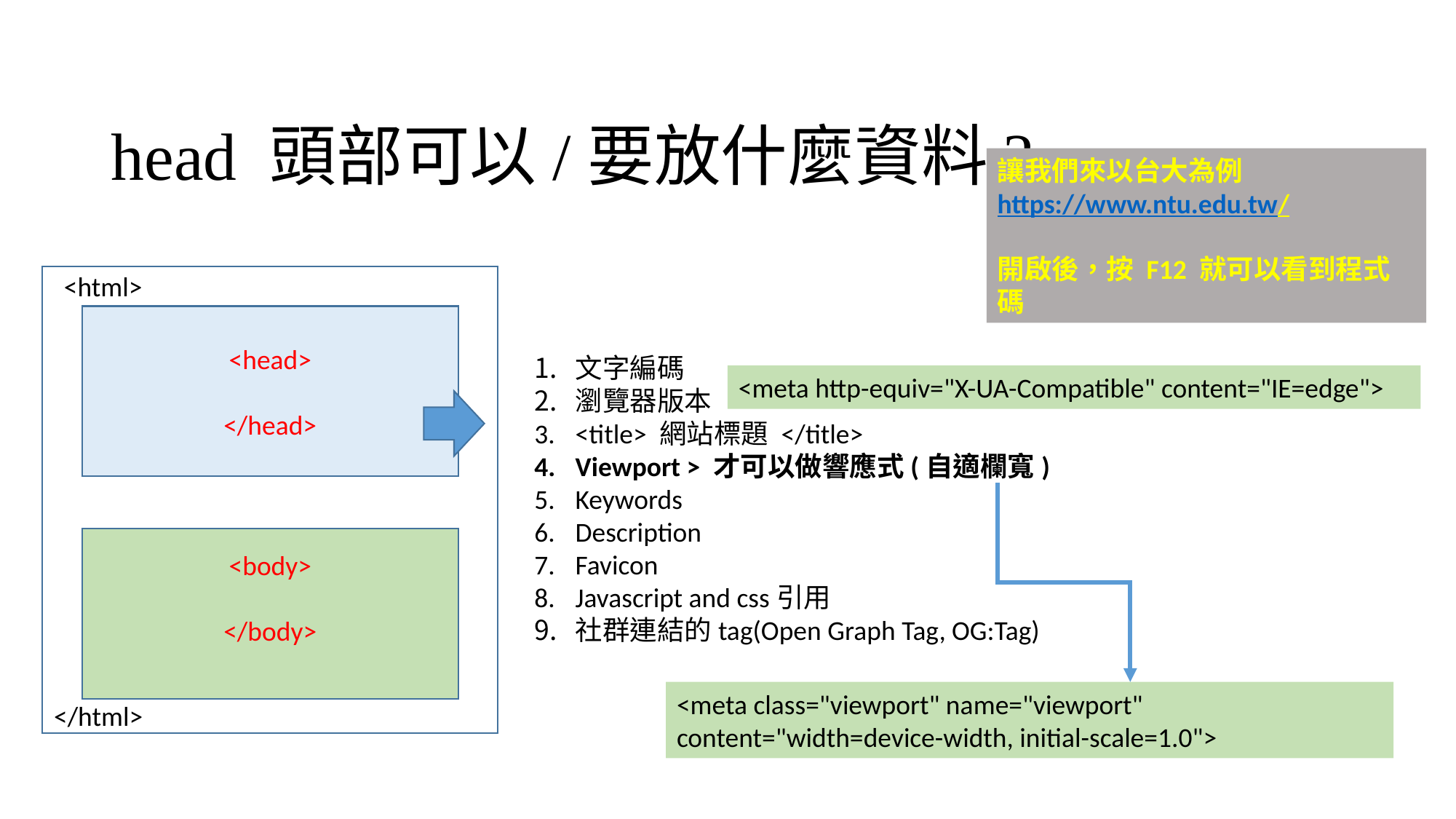

# head 頭部可以/要放什麼資料?
讓我們來以台大為例
https://www.ntu.edu.tw/

開啟後，按 F12 就可以看到程式碼
<html>

<head>

</head>
<body>

</body>

文字編碼
瀏覽器版本
<title> 網站標題 </title>
Viewport > 才可以做響應式(自適欄寬)
Keywords
Description
Favicon
Javascript and css引用
社群連結的tag(Open Graph Tag, OG:Tag)

<meta http-equiv="X-UA-Compatible" content="IE=edge">

<meta class="viewport" name="viewport" content="width=device-width, initial-scale=1.0">
</html>